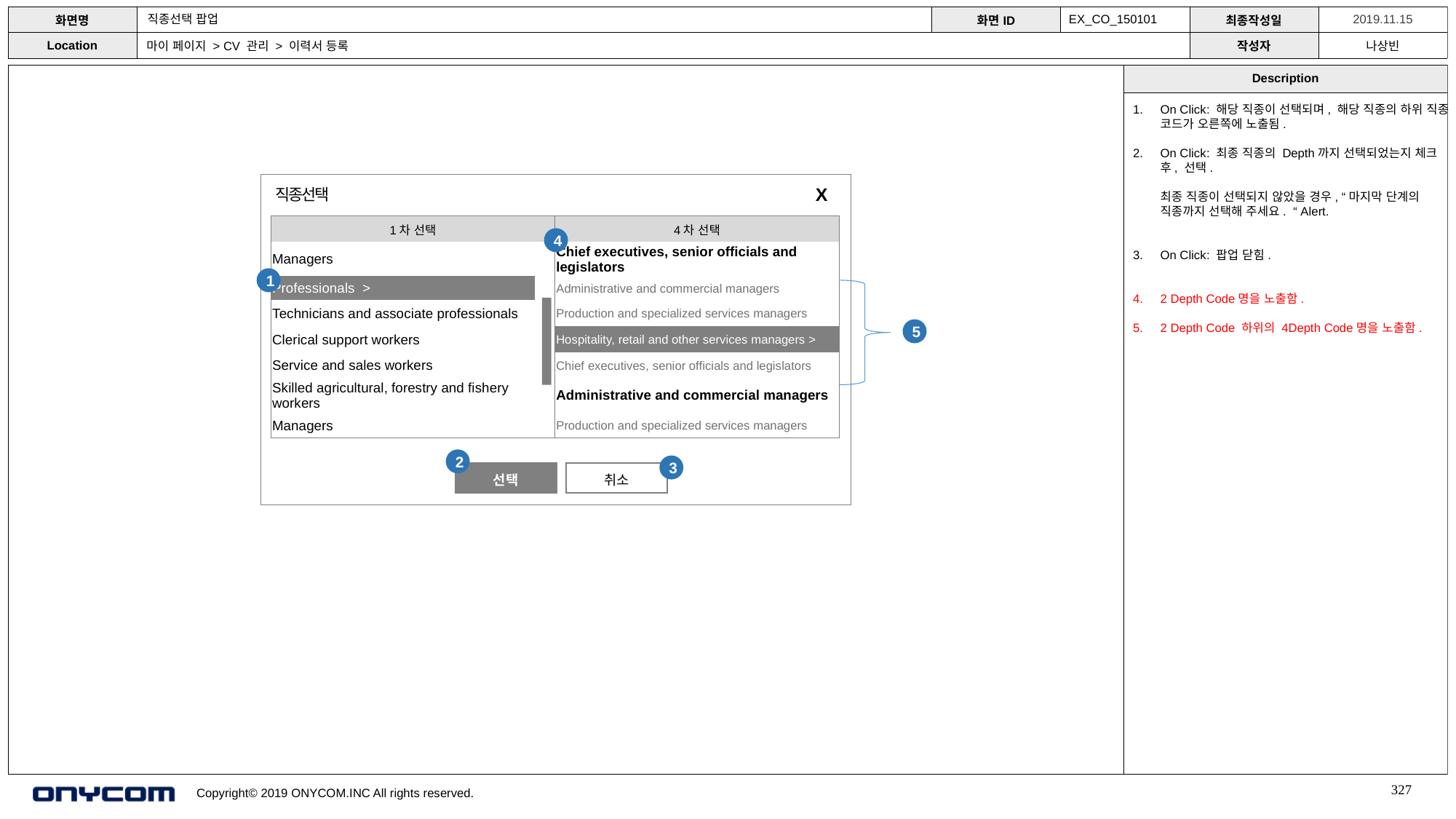

직종선택 팝업
EX_CO_150101
마이 페이지 > CV 관리 > 이력서 등록
On Click: 해당 직종이 선택되며, 해당 직종의 하위 직종 코드가 오른쪽에 노출됨.

On Click: 최종 직종의 Depth까지 선택되었는지 체크 후, 선택.
최종 직종이 선택되지 않았을 경우, “마지막 단계의 직종까지 선택해 주세요.  “ Alert.

On Click: 팝업 닫힘.

2 Depth Code명을 노출함.

2 Depth Code 하위의 4Depth Code명을 노출함.

X
직종선택
| 1차 선택 |  | 4차 선택 |
| --- | --- | --- |
| Managers |  | Chief executives, senior officials and legislators |
| Professionals > |  | Administrative and commercial managers |
| Technicians and associate professionals |  | Production and specialized services managers |
| Clerical support workers |  | Hospitality, retail and other services managers > |
| Service and sales workers |  | Chief executives, senior officials and legislators |
| Skilled agricultural, forestry and fishery workers |  | Administrative and commercial managers |
| Managers |  | Production and specialized services managers |
4
1

5
2
3
선택
취소
327